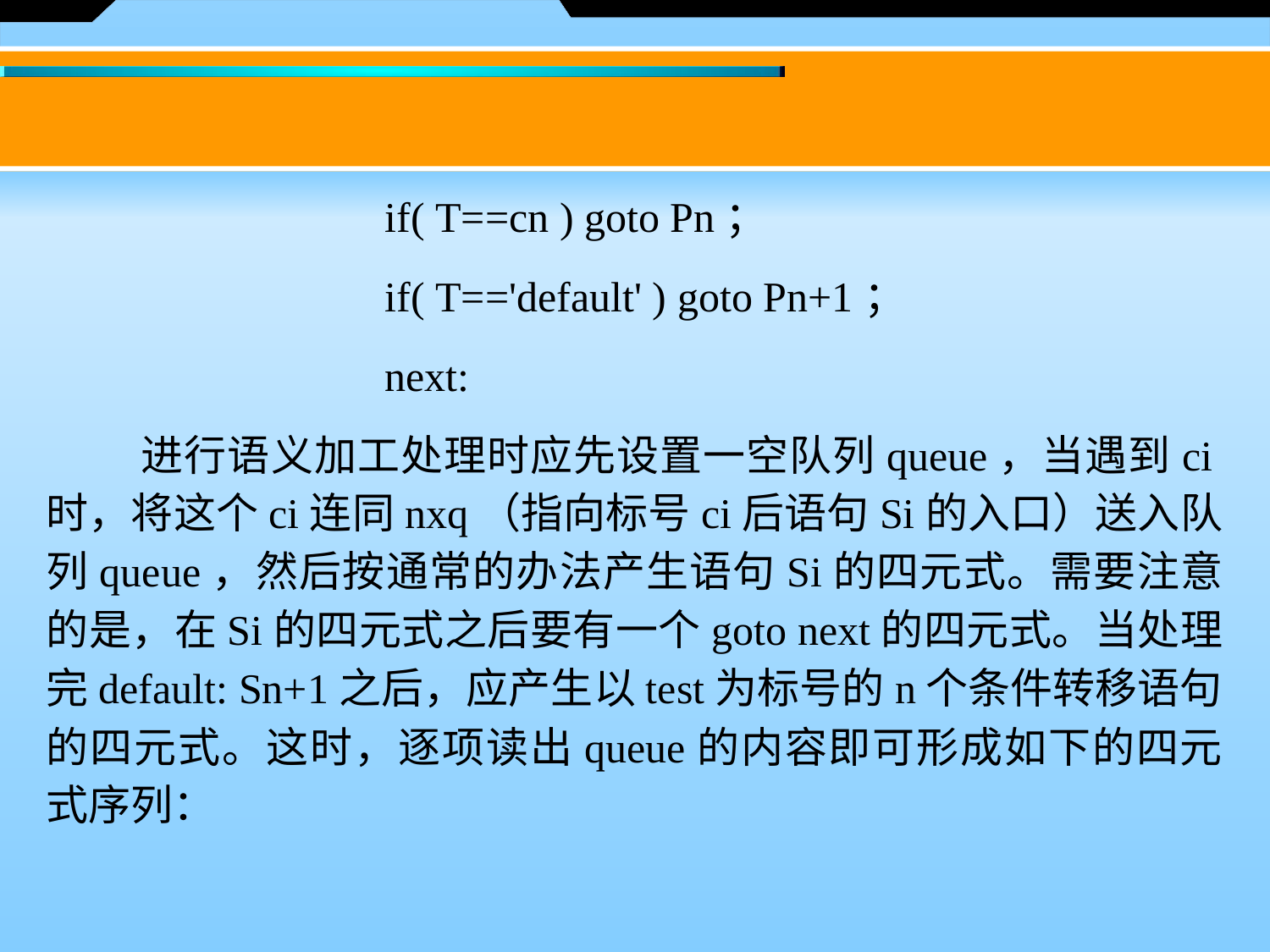

if( T==cn ) goto Pn；
            	        if( T=='default' ) goto Pn+1；
	                    next:
        进行语义加工处理时应先设置一空队列queue，当遇到ci时，将这个ci连同nxq（指向标号ci后语句Si的入口）送入队列queue，然后按通常的办法产生语句Si的四元式。需要注意的是，在Si的四元式之后要有一个goto next的四元式。当处理完default: Sn+1之后，应产生以test为标号的n个条件转移语句的四元式。这时，逐项读出queue的内容即可形成如下的四元式序列：